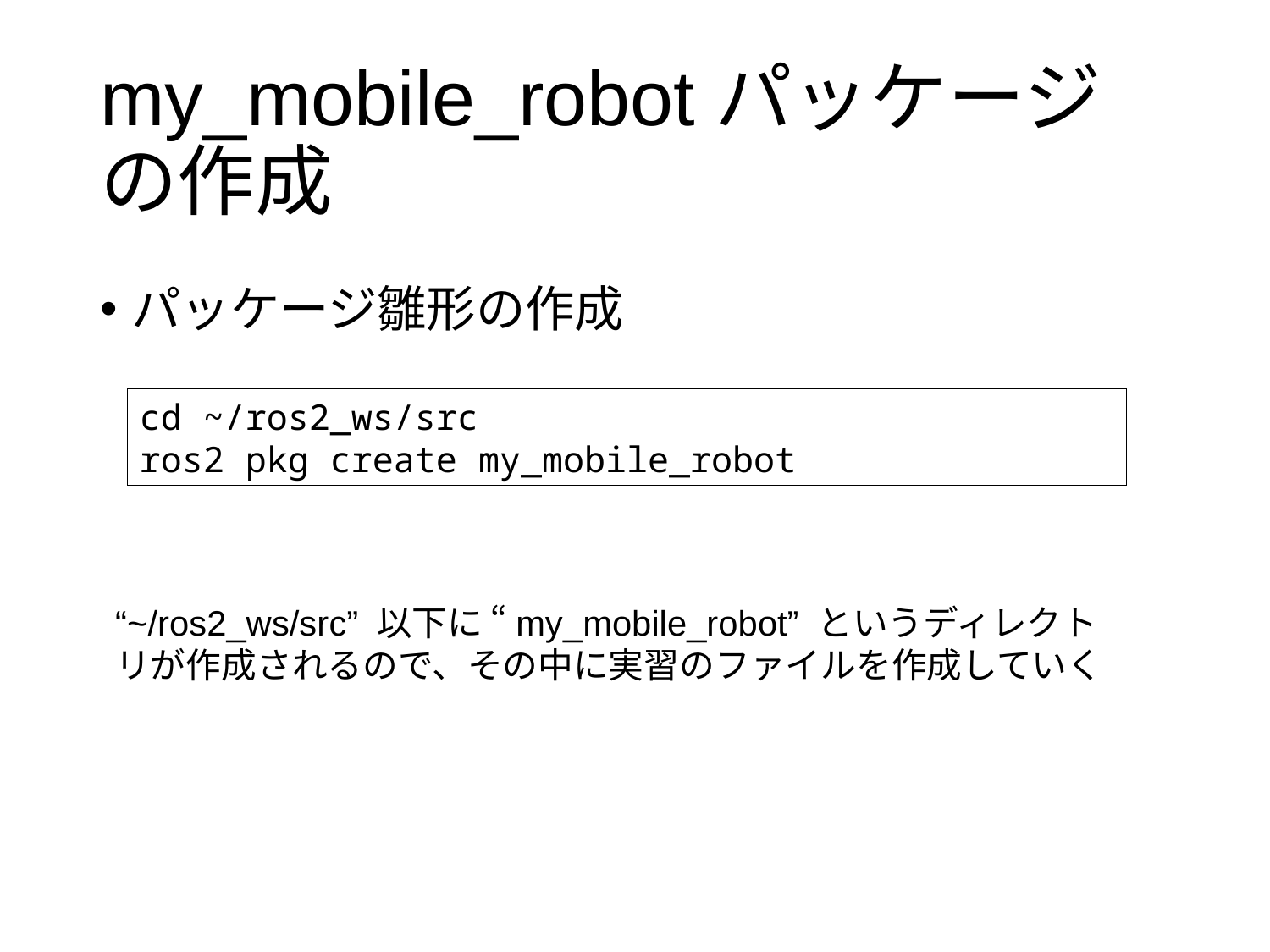

# my_mobile_robotパッケージの作成
パッケージ雛形の作成

cd ~/ros2_ws/src
ros2 pkg create my_mobile_robot
“~/ros2_ws/src” 以下に “my_mobile_robot” というディレクトリが作成されるので、その中に実習のファイルを作成していく